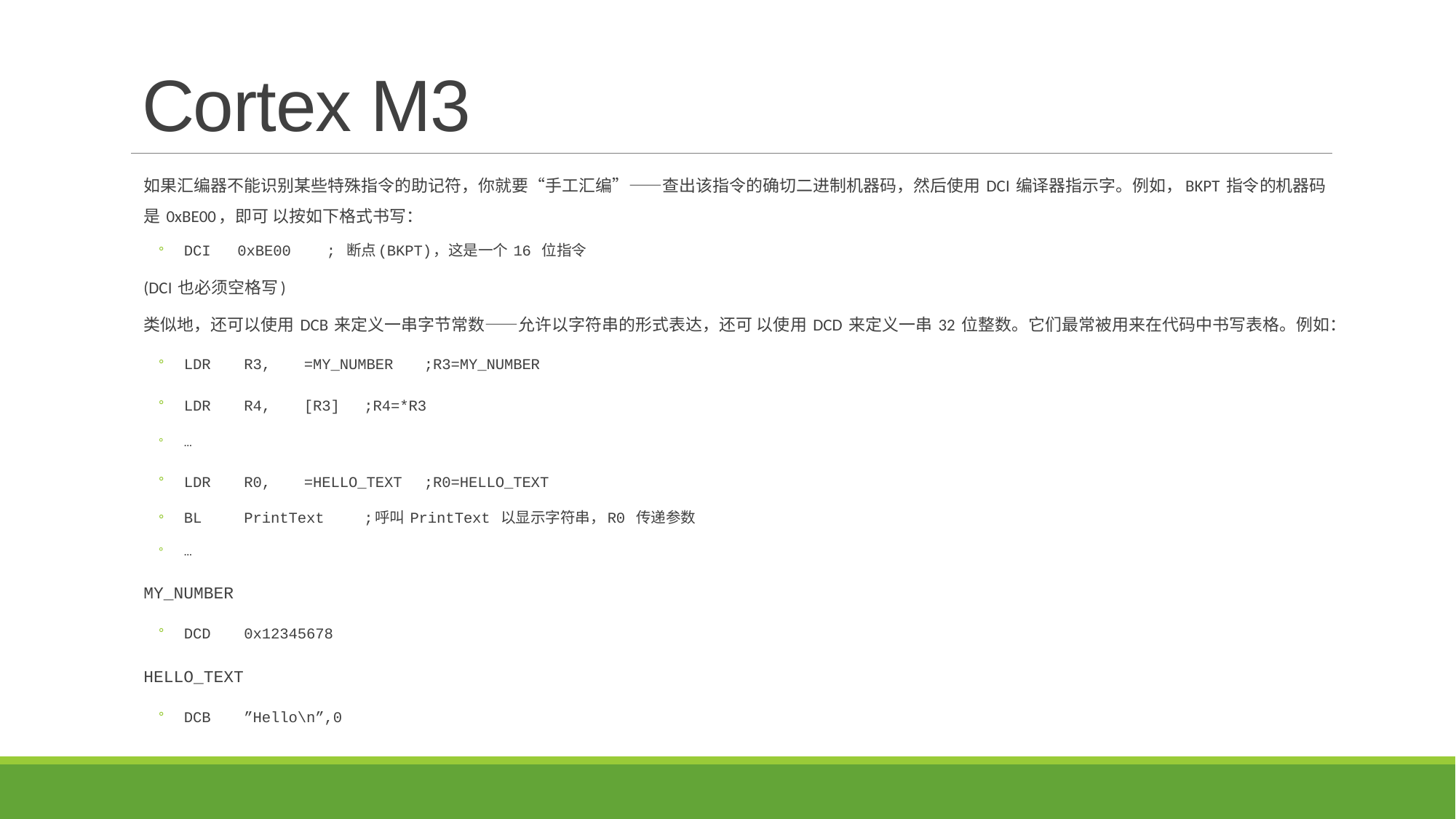

# Cortex M3
如果汇编器不能识别某些特殊指令的助记符，你就要“手工汇编”——查出该指令的确切二进制机器码，然后使用 DCI 编译器指示字。例如，BKPT 指令的机器码是 0xBE00，即可 以按如下格式书写：
DCI   0xBE00    ; 断点(BKPT)，这是一个 16 位指令
(DCI 也必须空格写)
类似地，还可以使用 DCB 来定义一串字节常数——允许以字符串的形式表达，还可 以使用 DCD 来定义一串 32 位整数。它们最常被用来在代码中书写表格。例如：
LDR	R3,	=MY_NUMBER	;R3=MY_NUMBER
LDR	R4,	[R3]		;R4=*R3
…
LDR	R0,	=HELLO_TEXT	;R0=HELLO_TEXT
BL	PrintText	;呼叫 PrintText 以显示字符串，R0 传递参数
…
MY_NUMBER
DCD	0x12345678
HELLO_TEXT
DCB	”Hello\n”,0